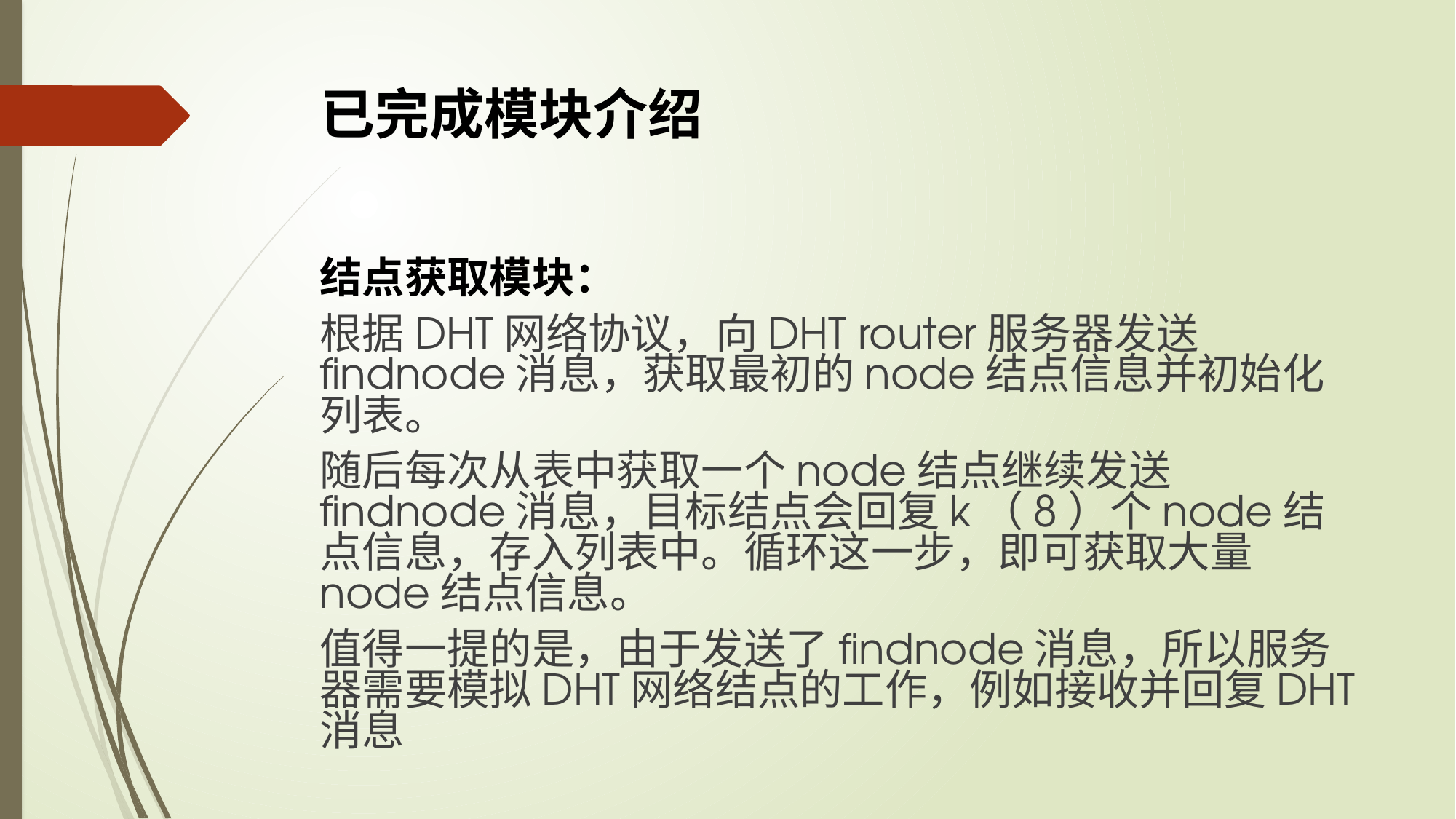

# 已完成模块介绍
结点获取模块：
根据DHT网络协议，向DHT router服务器发送findnode消息，获取最初的node结点信息并初始化列表。
随后每次从表中获取一个node结点继续发送findnode消息，目标结点会回复k（8）个node结点信息，存入列表中。循环这一步，即可获取大量node结点信息。
值得一提的是，由于发送了findnode消息，所以服务器需要模拟DHT网络结点的工作，例如接收并回复DHT消息